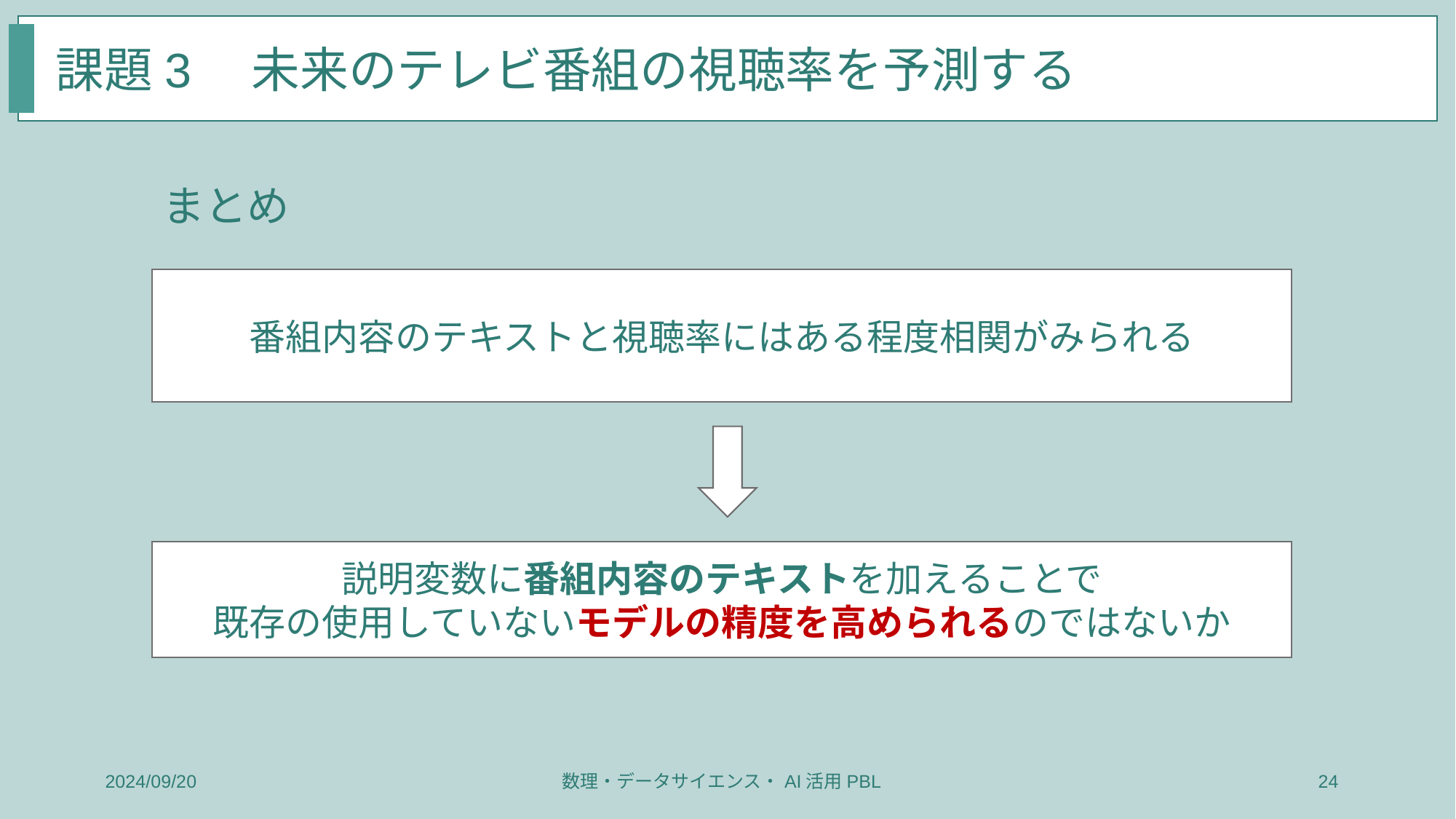

課題3　未来のテレビ番組の視聴率を予測する
まとめ
番組内容のテキストと視聴率にはある程度相関がみられる

説明変数に番組内容のテキストを加えることで
既存の使用していないモデルの精度を高められるのではないか
2024/09/20
数理・データサイエンス・AI活用PBL
24